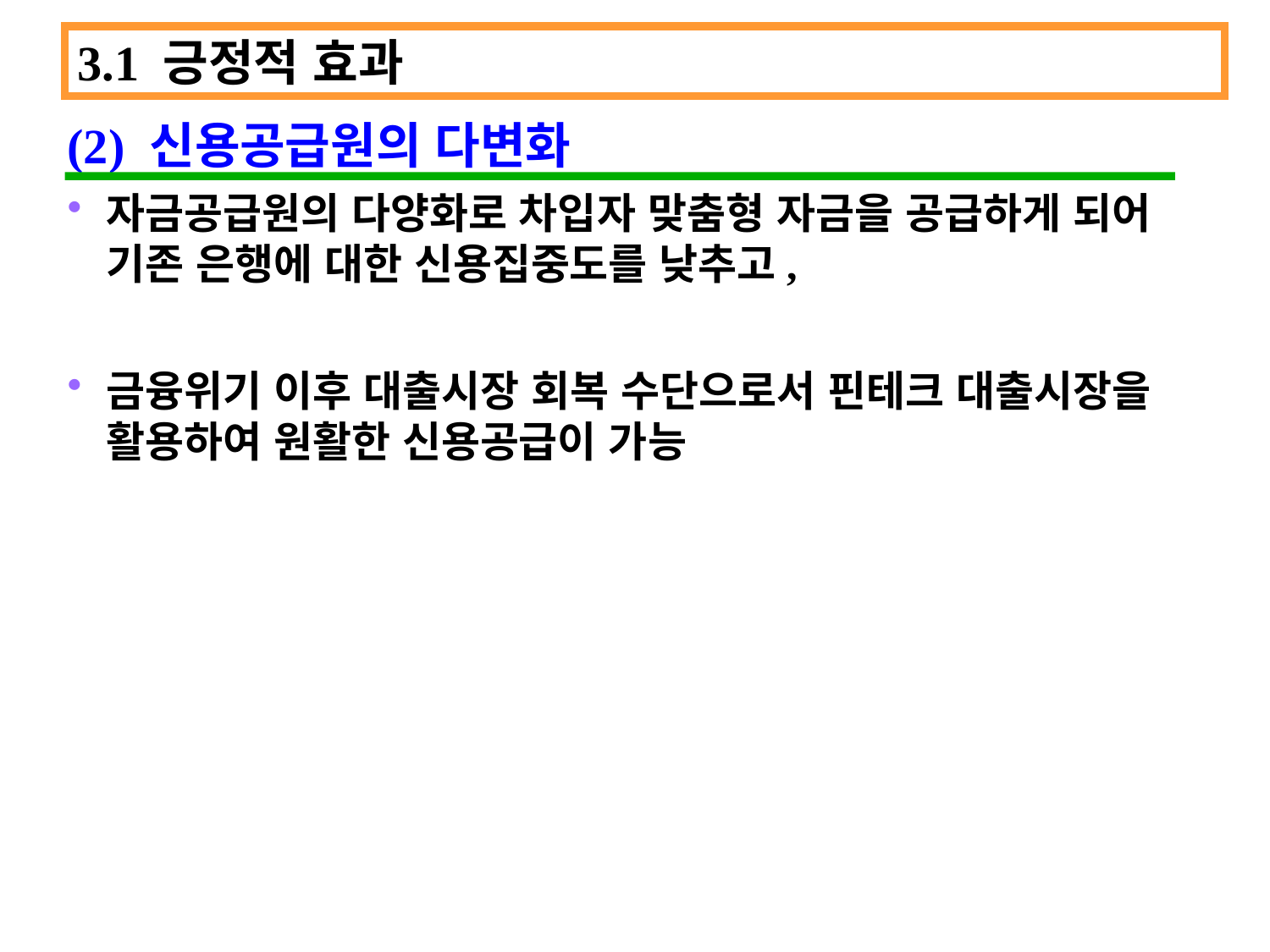

3.1 긍정적 효과
(2) 신용공급원의 다변화
자금공급원의 다양화로 차입자 맞춤형 자금을 공급하게 되어 기존 은행에 대한 신용집중도를 낮추고,

금융위기 이후 대출시장 회복 수단으로서 핀테크 대출시장을 활용하여 원활한 신용공급이 가능